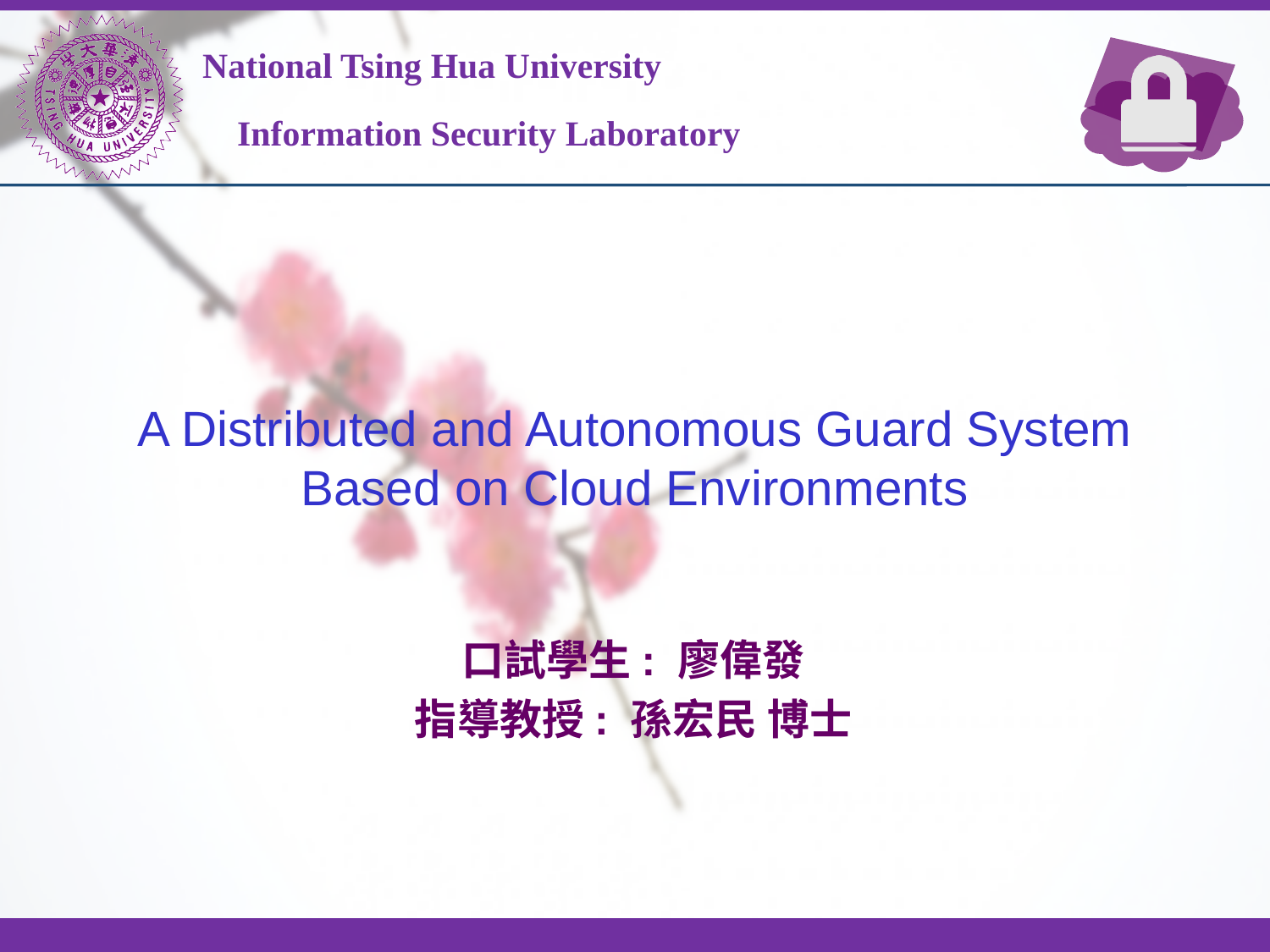

# A Distributed and Autonomous Guard System Based on Cloud Environments
口試學生: 廖偉發
指導教授: 孫宏民 博士